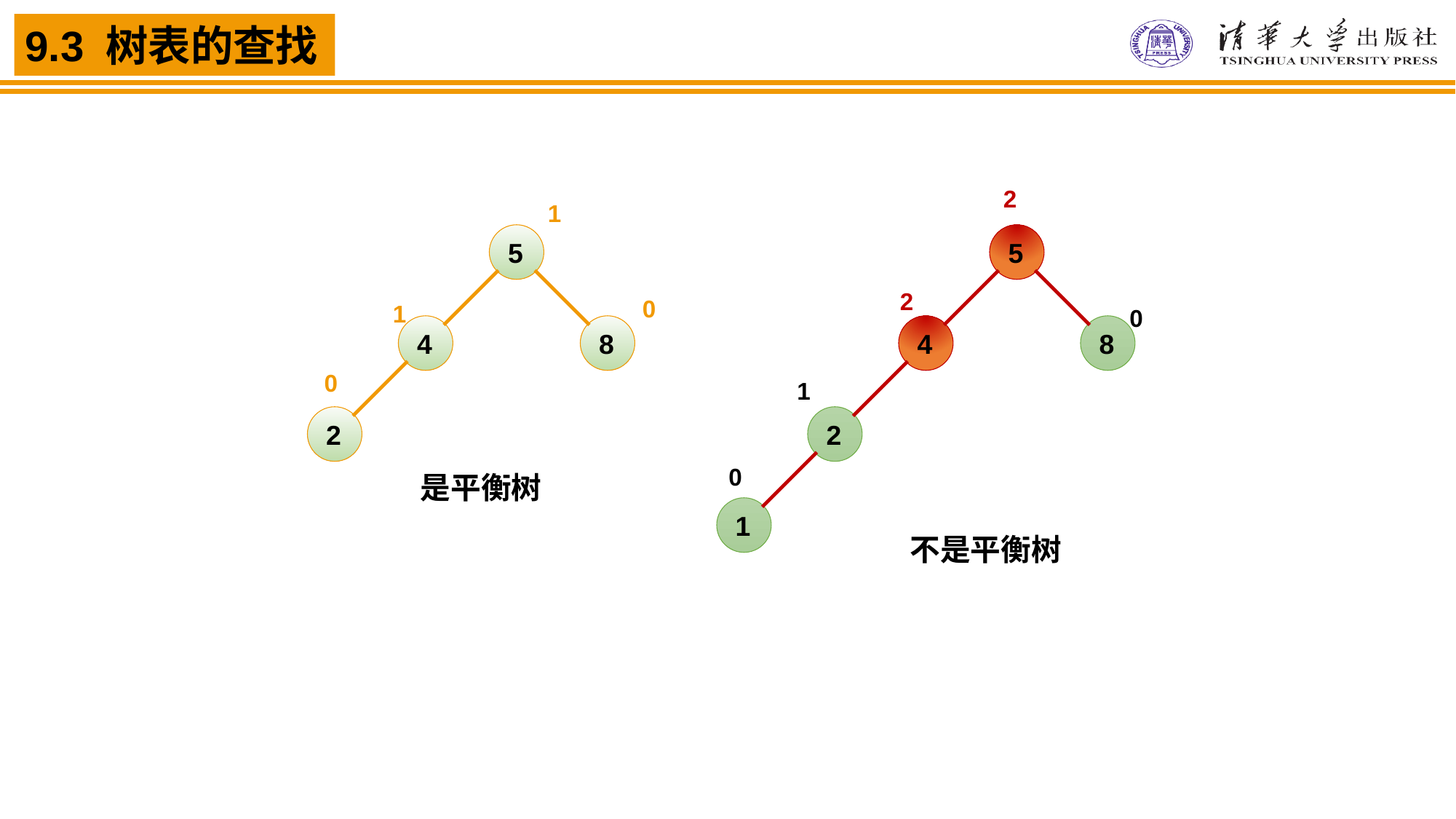

2
2
0
1
0
1
0
1
0
5

4
8

2
5

4
8

2

1
是平衡树
不是平衡树